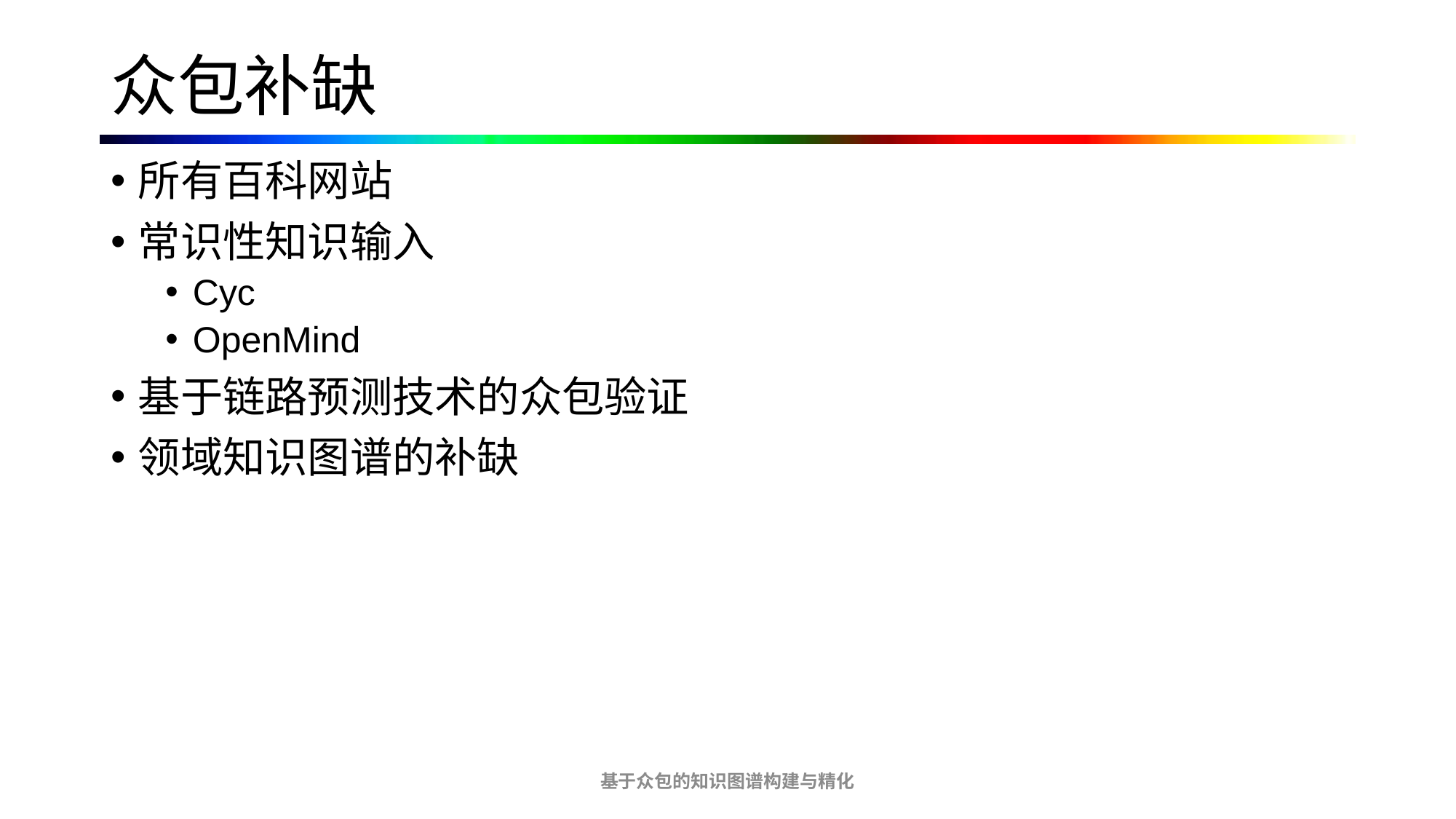

# 众包补缺
所有百科网站
常识性知识输入
Cyc
OpenMind
基于链路预测技术的众包验证
领域知识图谱的补缺

基于众包的知识图谱构建与精化
80